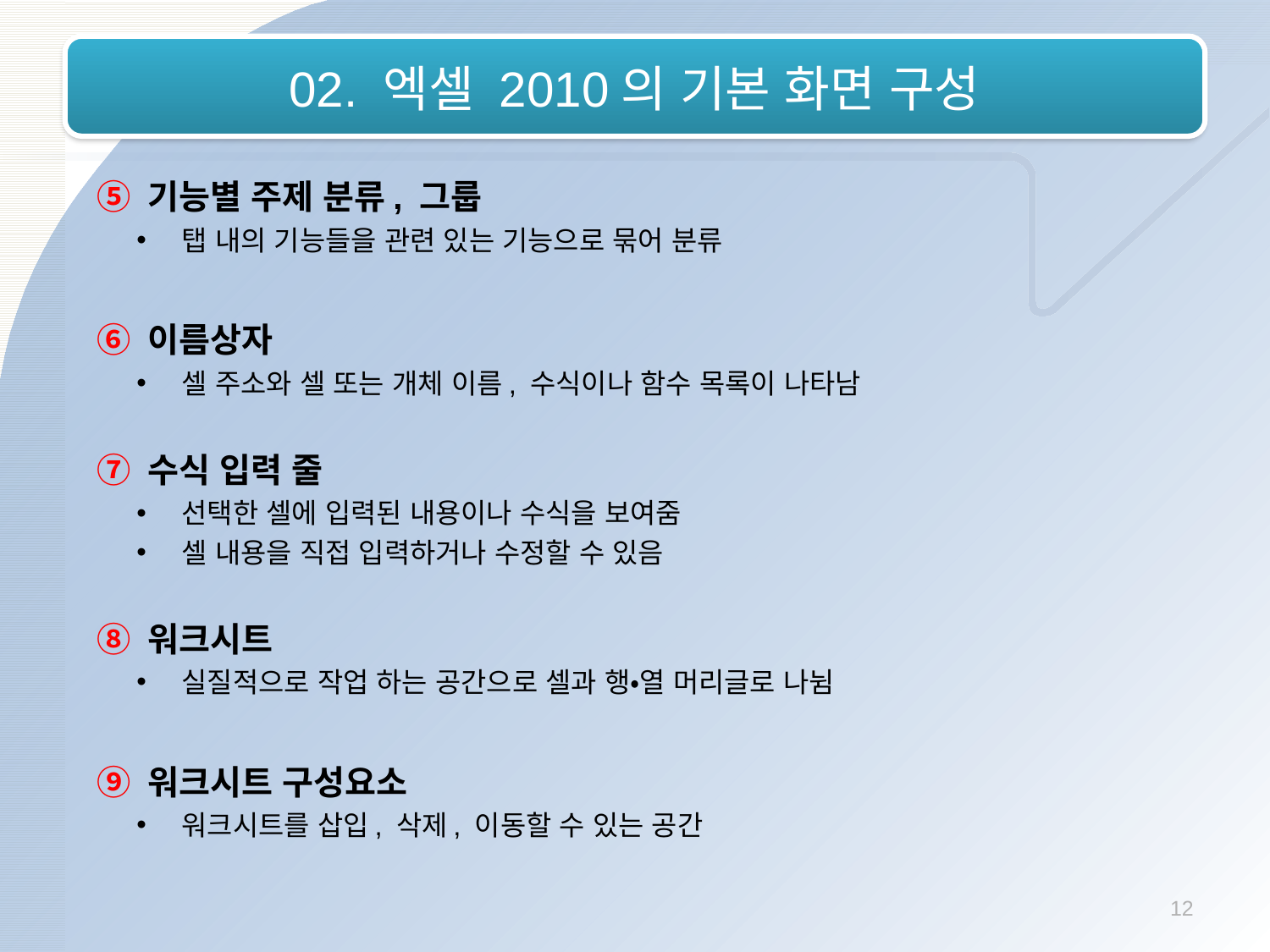

# 02. 엑셀 2010의 기본 화면 구성
  ⑤ 기능별 주제 분류, 그룹
탭 내의 기능들을 관련 있는 기능으로 묶어 분류

  ⑥ 이름상자
셀 주소와 셀 또는 개체 이름, 수식이나 함수 목록이 나타남

  ⑦ 수식 입력 줄
선택한 셀에 입력된 내용이나 수식을 보여줌
셀 내용을 직접 입력하거나 수정할 수 있음

  ⑧ 워크시트
실질적으로 작업 하는 공간으로 셀과 행•열 머리글로 나뉨

  ⑨ 워크시트 구성요소
워크시트를 삽입, 삭제, 이동할 수 있는 공간
12